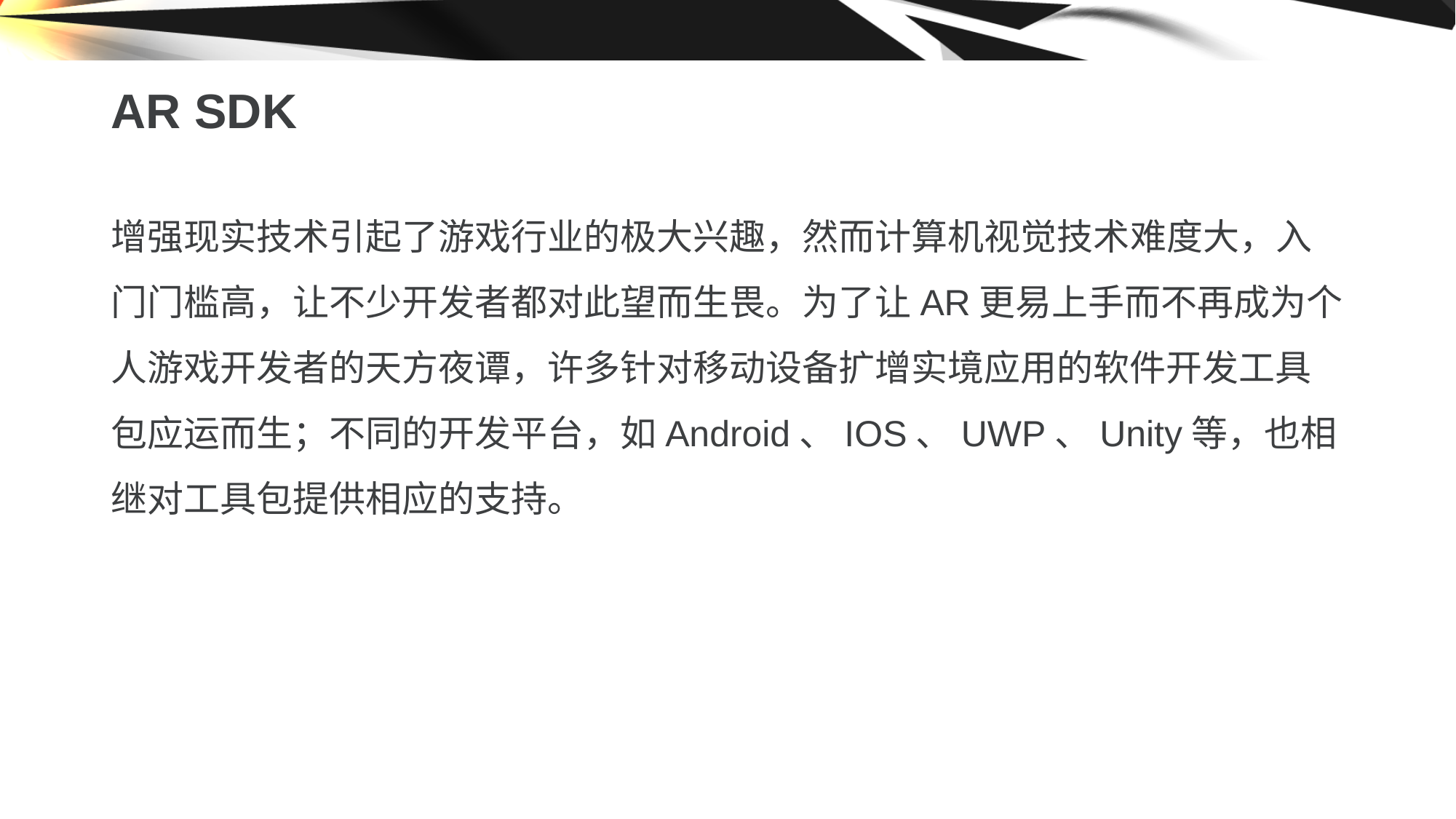

# AR SDK
增强现实技术引起了游戏行业的极大兴趣，然而计算机视觉技术难度大，入门门槛高，让不少开发者都对此望而生畏。为了让AR更易上手而不再成为个人游戏开发者的天方夜谭，许多针对移动设备扩增实境应用的软件开发工具包应运而生；不同的开发平台，如Android、IOS、UWP、Unity等，也相继对工具包提供相应的支持。